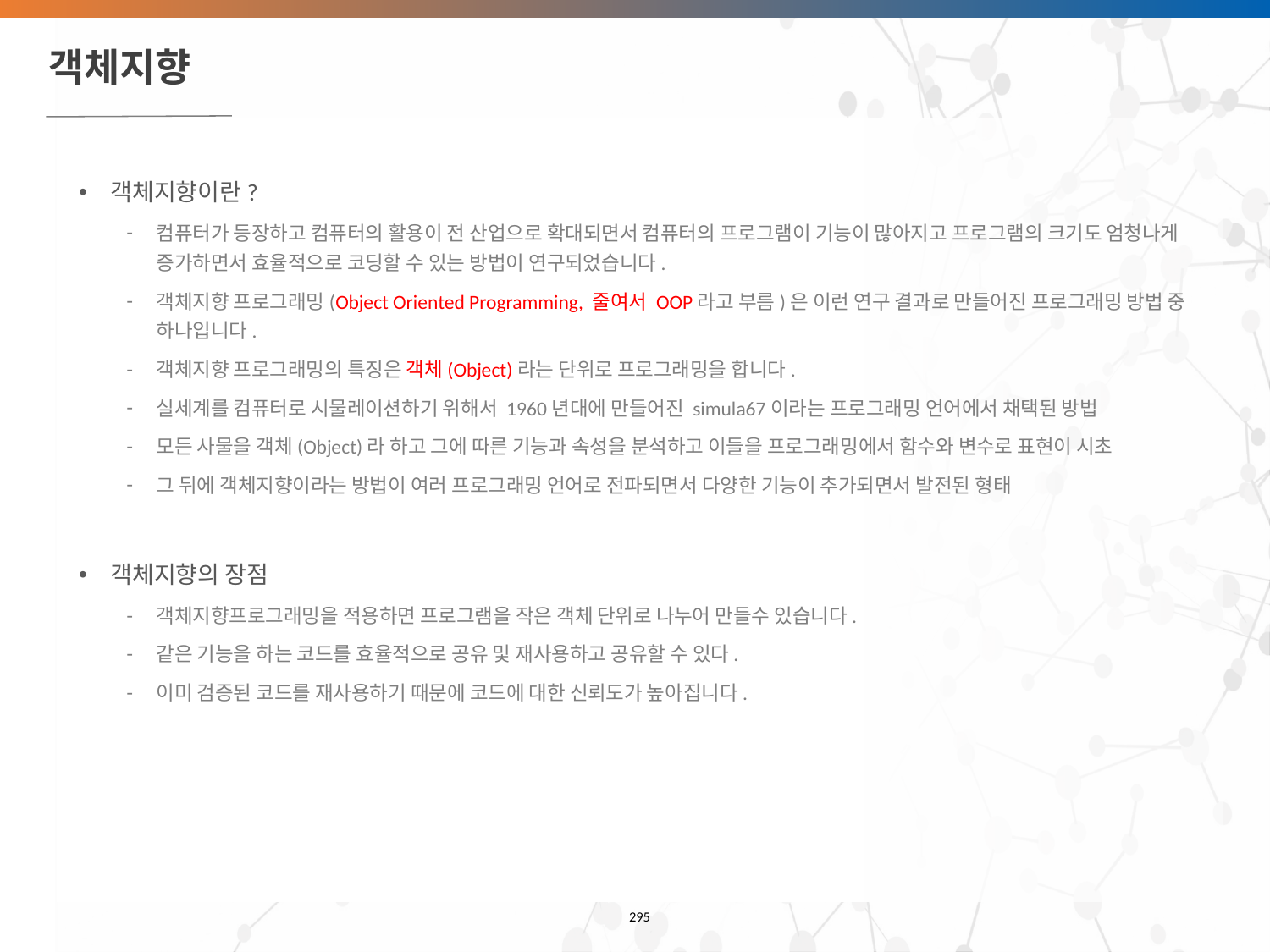

# 객체지향
객체지향이란?
컴퓨터가 등장하고 컴퓨터의 활용이 전 산업으로 확대되면서 컴퓨터의 프로그램이 기능이 많아지고 프로그램의 크기도 엄청나게 증가하면서 효율적으로 코딩할 수 있는 방법이 연구되었습니다.
객체지향 프로그래밍(Object Oriented Programming, 줄여서 OOP라고 부름)은 이런 연구 결과로 만들어진 프로그래밍 방법 중 하나입니다.
객체지향 프로그래밍의 특징은 객체(Object)라는 단위로 프로그래밍을 합니다.
실세계를 컴퓨터로 시물레이션하기 위해서 1960년대에 만들어진 simula67이라는 프로그래밍 언어에서 채택된 방법
모든 사물을 객체(Object)라 하고 그에 따른 기능과 속성을 분석하고 이들을 프로그래밍에서 함수와 변수로 표현이 시초
그 뒤에 객체지향이라는 방법이 여러 프로그래밍 언어로 전파되면서 다양한 기능이 추가되면서 발전된 형태

객체지향의 장점
객체지향프로그래밍을 적용하면 프로그램을 작은 객체 단위로 나누어 만들수 있습니다.
같은 기능을 하는 코드를 효율적으로 공유 및 재사용하고 공유할 수 있다.
이미 검증된 코드를 재사용하기 때문에 코드에 대한 신뢰도가 높아집니다.
295